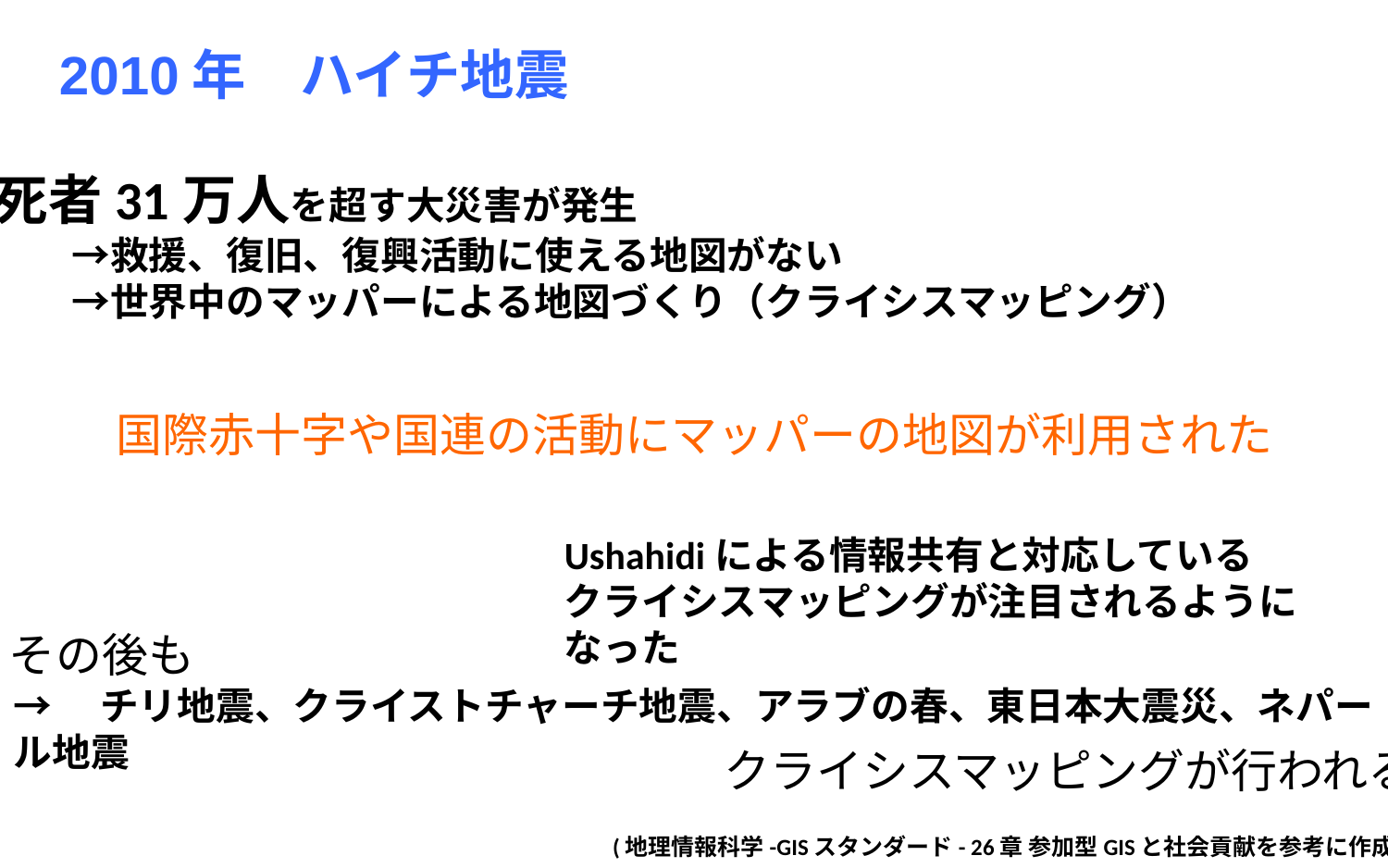

2010年　ハイチ地震
死者31万人を超す大災害が発生
　　→救援、復旧、復興活動に使える地図がない
　　→世界中のマッパーによる地図づくり（クライシスマッピング）
国際赤十字や国連の活動にマッパーの地図が利用された
Ushahidiによる情報共有と対応している
クライシスマッピングが注目されるようになった
その後も
→　チリ地震、クライストチャーチ地震、アラブの春、東日本大震災、ネパール地震
クライシスマッピングが行われる
(地理情報科学-GISスタンダード- 26章 参加型GISと社会貢献を参考に作成）